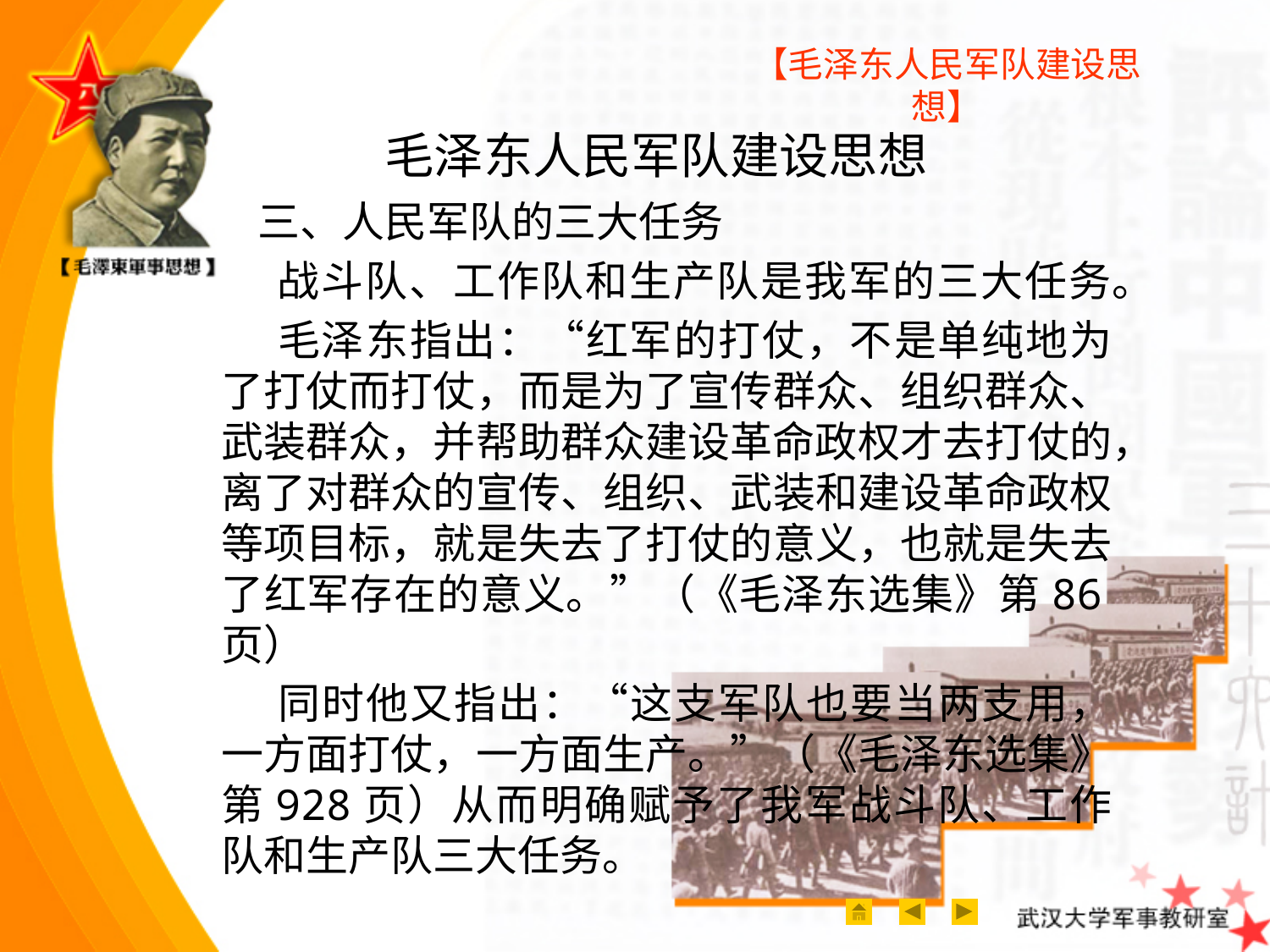

【毛泽东人民军队建设思想】
# 毛泽东人民军队建设思想
    三、人民军队的三大任务
    战斗队、工作队和生产队是我军的三大任务。
    毛泽东指出：“红军的打仗，不是单纯地为了打仗而打仗，而是为了宣传群众、组织群众、武装群众，并帮助群众建设革命政权才去打仗的，离了对群众的宣传、组织、武装和建设革命政权等项目标，就是失去了打仗的意义，也就是失去了红军存在的意义。”（《毛泽东选集》第86页）
    同时他又指出：“这支军队也要当两支用，一方面打仗，一方面生产。”（《毛泽东选集》第928页）从而明确赋予了我军战斗队、工作队和生产队三大任务。